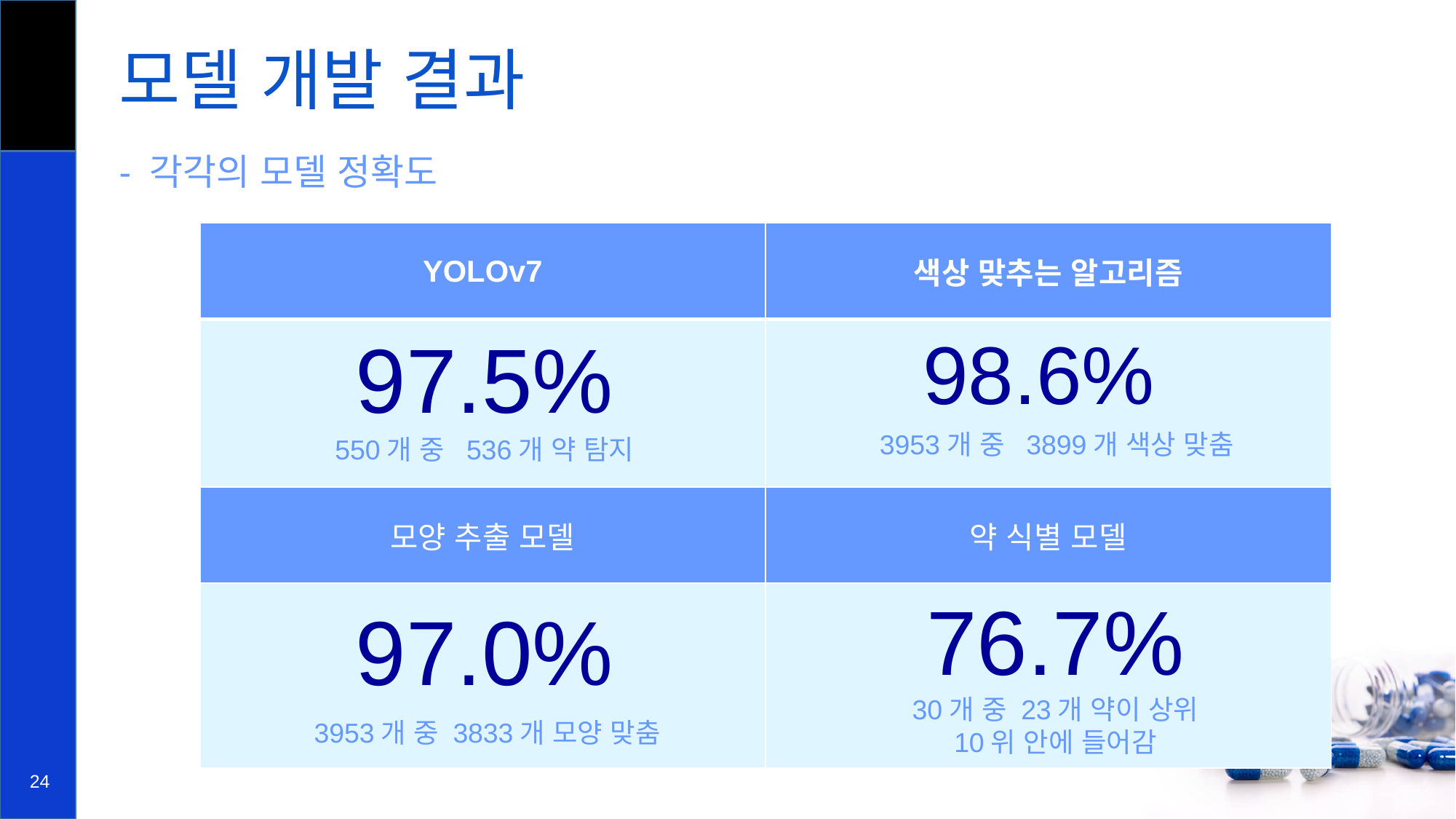

# 모델 개발 결과
- 각각의 모델 정확도
| YOLOv7 | 색상 맞추는 알고리즘 |
| --- | --- |
|  |  |
| 모양 추출 모델 | 약 식별 모델 |
|  |  |
97.5%
98.6%
3953개 중  3899개 색상 맞춤
550개 중  536개 약 탐지
76.7%
97.0%
30개 중 23개 약이 상위
10위 안에 들어감
3953개 중 3833개 모양 맞춤
24